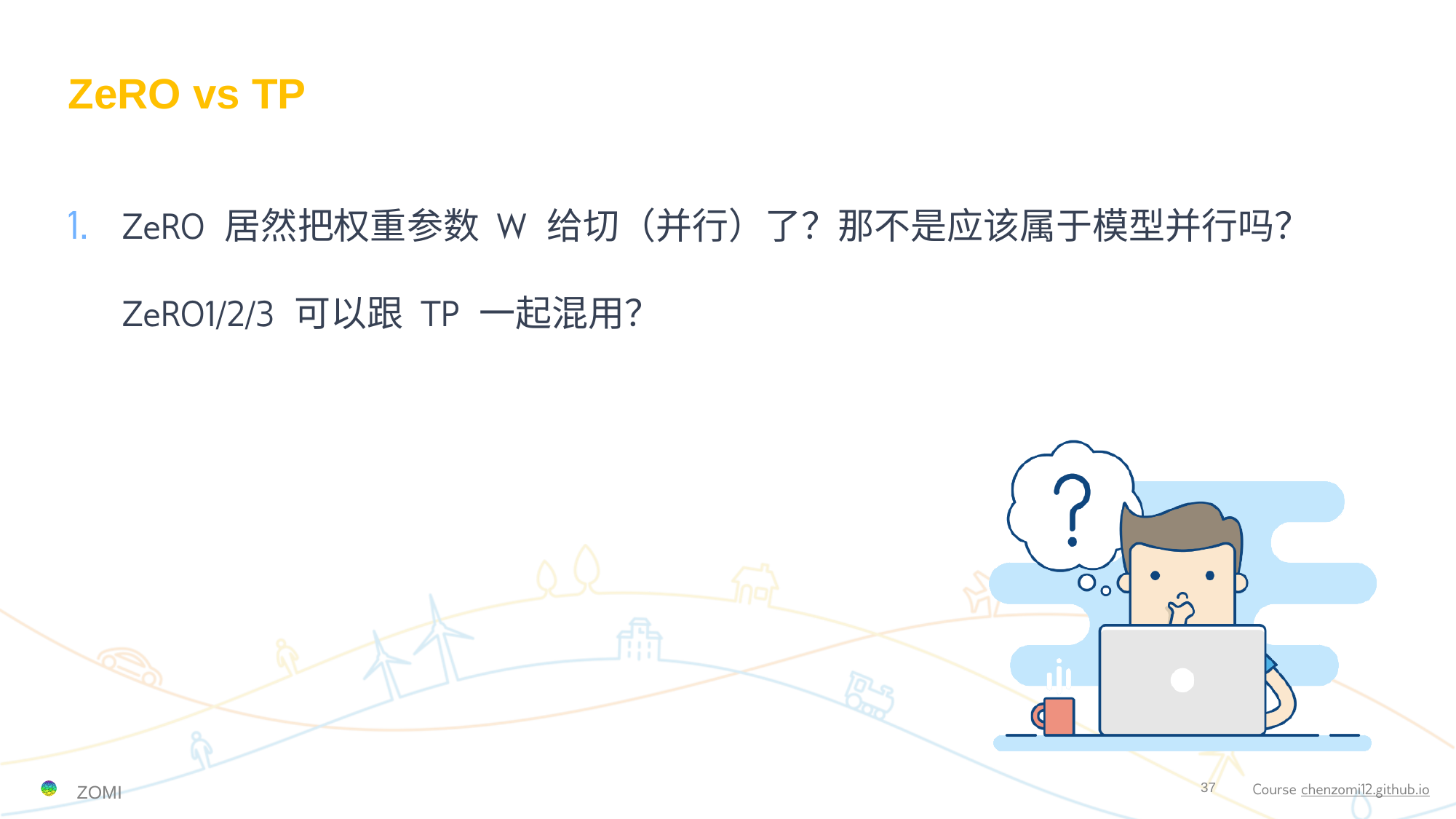

# ZeRO vs TP
ZeRO 居然把权重参数 W 给切（并行）了？那不是应该属于模型并行吗？ZeRO1/2/3 可以跟 TP 一起混用？